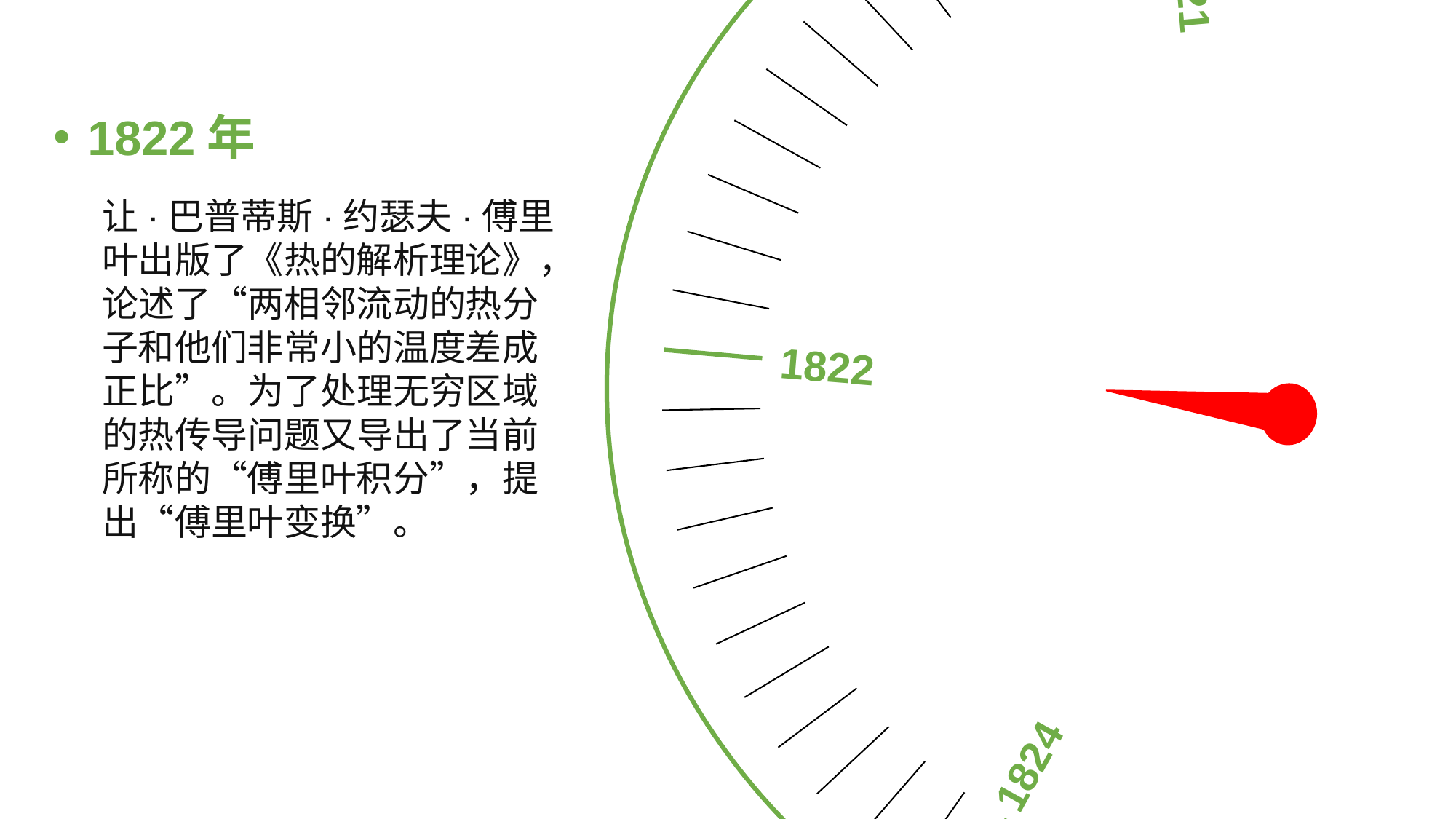

1827
1824
1828
1822
1821
1822年
让·巴普蒂斯·约瑟夫·傅里叶出版了《热的解析理论》，论述了“两相邻流动的热分子和他们非常小的温度差成正比”。为了处理无穷区域的热传导问题又导出了当前所称的“傅里叶积分”，提出“傅里叶变换”。